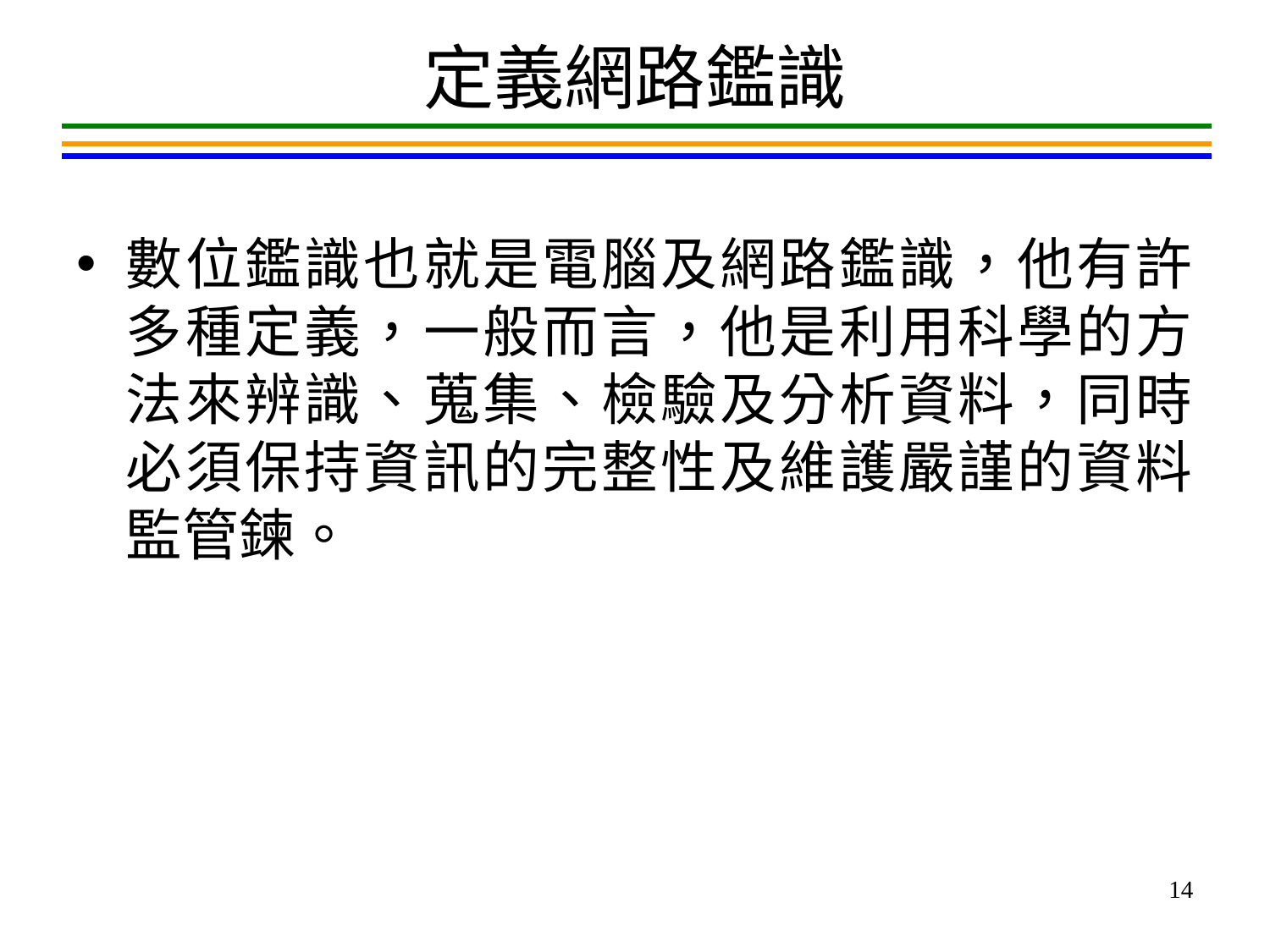

# 定義網路鑑識
數位鑑識也就是電腦及網路鑑識，他有許多種定義，一般而言，他是利用科學的方法來辨識、蒐集、檢驗及分析資料，同時必須保持資訊的完整性及維護嚴謹的資料監管鍊。
14